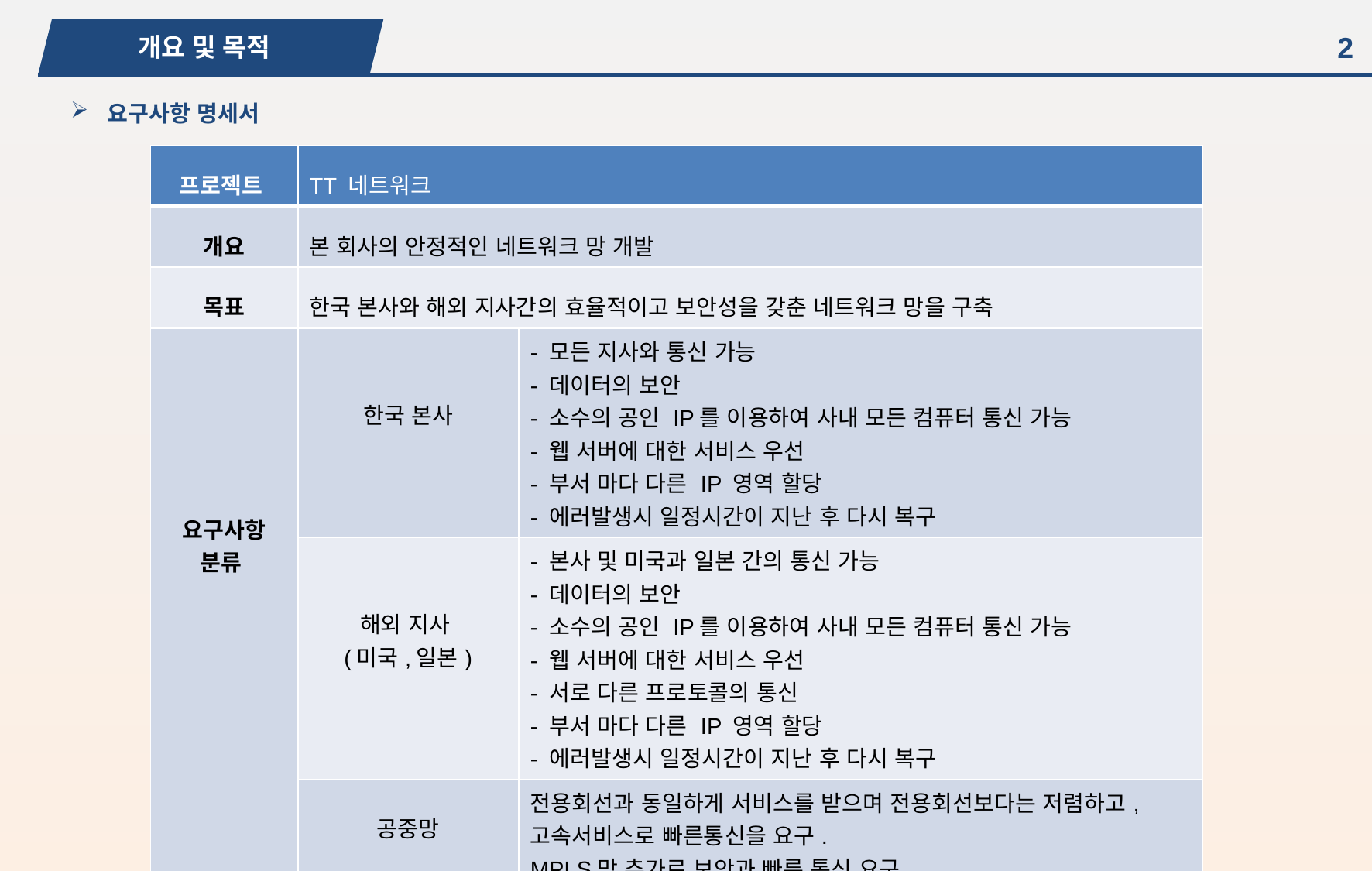

개요 및 목적

2
요구사항 명세서
| 프로젝트 | TT 네트워크 |  |
| --- | --- | --- |
| 개요 | 본 회사의 안정적인 네트워크 망 개발 |  |
| 목표 | 한국 본사와 해외 지사간의 효율적이고 보안성을 갖춘 네트워크 망을 구축 |  |
| 요구사항 분류 | 한국 본사 | - 모든 지사와 통신 가능 - 데이터의 보안 - 소수의 공인 IP를 이용하여 사내 모든 컴퓨터 통신 가능 - 웹 서버에 대한 서비스 우선 - 부서 마다 다른 IP 영역 할당 - 에러발생시 일정시간이 지난 후 다시 복구 |
|  | 해외 지사 (미국,일본) | - 본사 및 미국과 일본 간의 통신 가능 - 데이터의 보안 - 소수의 공인 IP를 이용하여 사내 모든 컴퓨터 통신 가능 - 웹 서버에 대한 서비스 우선 - 서로 다른 프로토콜의 통신 - 부서 마다 다른 IP 영역 할당 - 에러발생시 일정시간이 지난 후 다시 복구 |
|  | 공중망 | 전용회선과 동일하게 서비스를 받으며 전용회선보다는 저렴하고, 고속서비스로 빠른통신을 요구. MPLS망 추가로 보안과 빠른 통신 요구. |